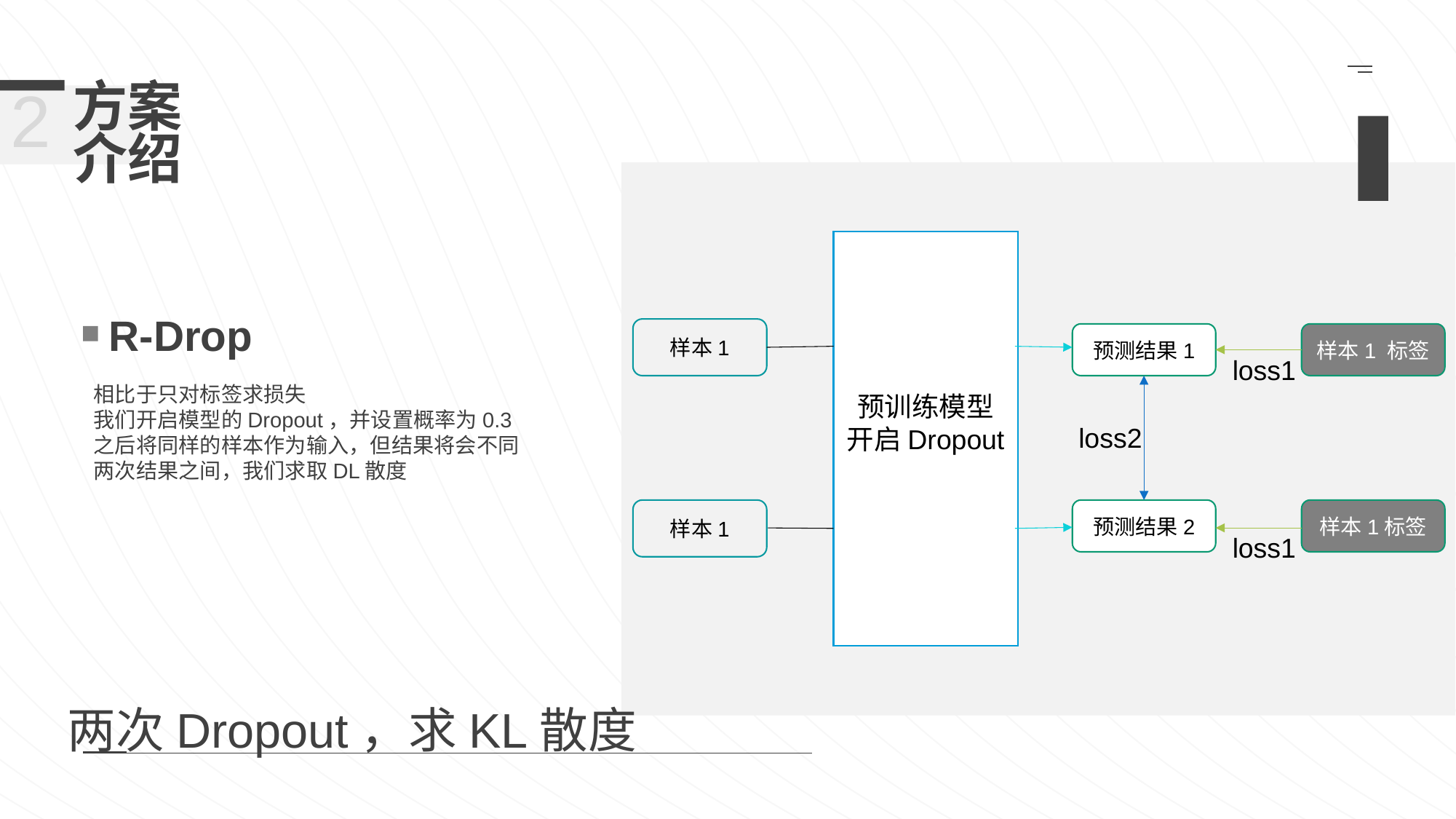

方案
介绍
2

预训练模型
开启Dropout

样本1
预测结果1
样本1 标签
loss1
loss2
样本1
预测结果2
样本1标签
loss1
R-Drop

相比于只对标签求损失
我们开启模型的Dropout，并设置概率为0.3
之后将同样的样本作为输入，但结果将会不同
两次结果之间，我们求取DL散度
两次Dropout，求KL散度